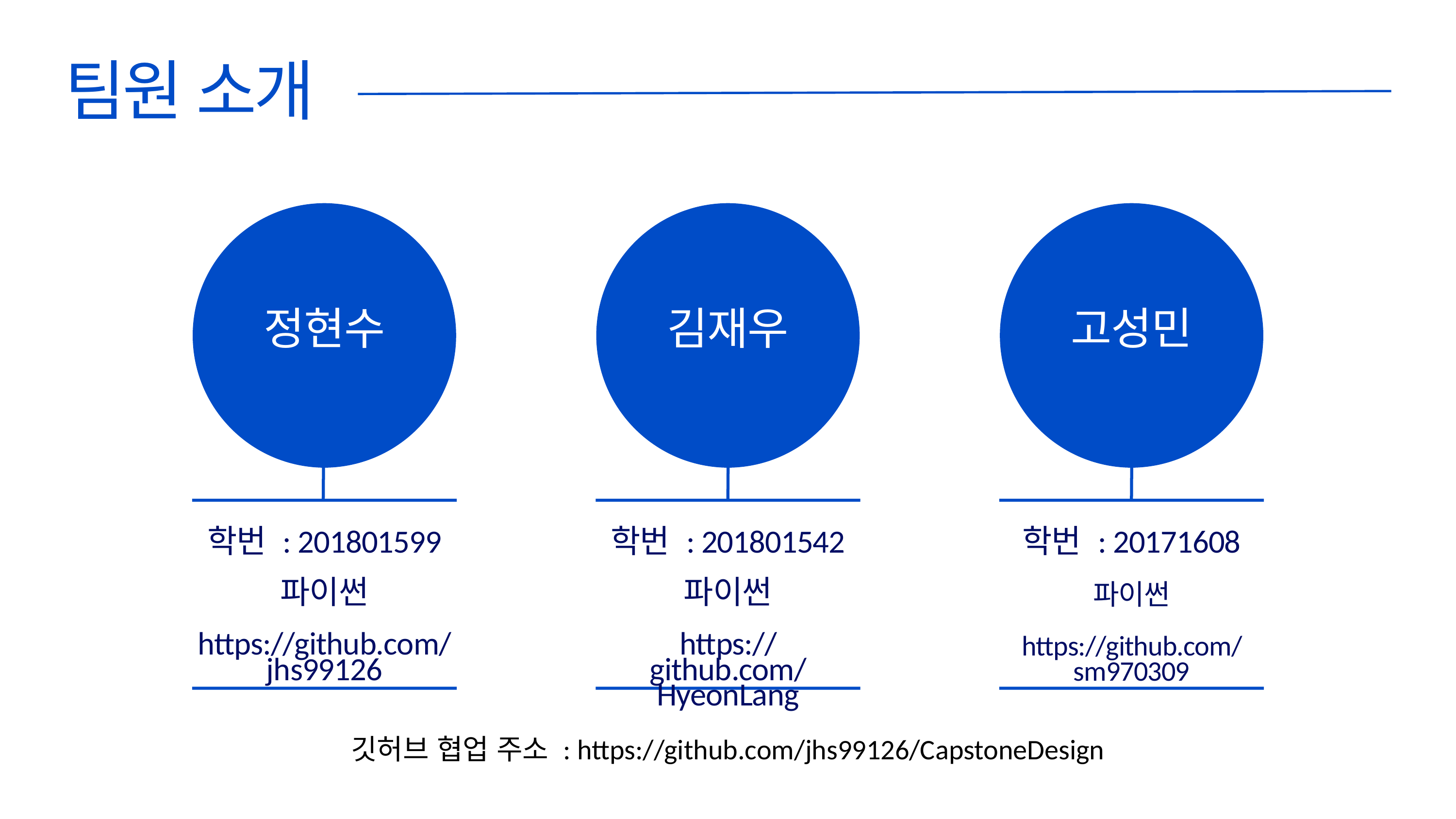

팀원 소개

정현수
김재우
고성민

학번 : 201801599

파이썬

https://github.com/jhs99126

학번 : 201801542

파이썬

https://github.com/HyeonLang

학번 : 20171608

파이썬

https://github.com/sm970309
깃허브 협업 주소 : https://github.com/jhs99126/CapstoneDesign